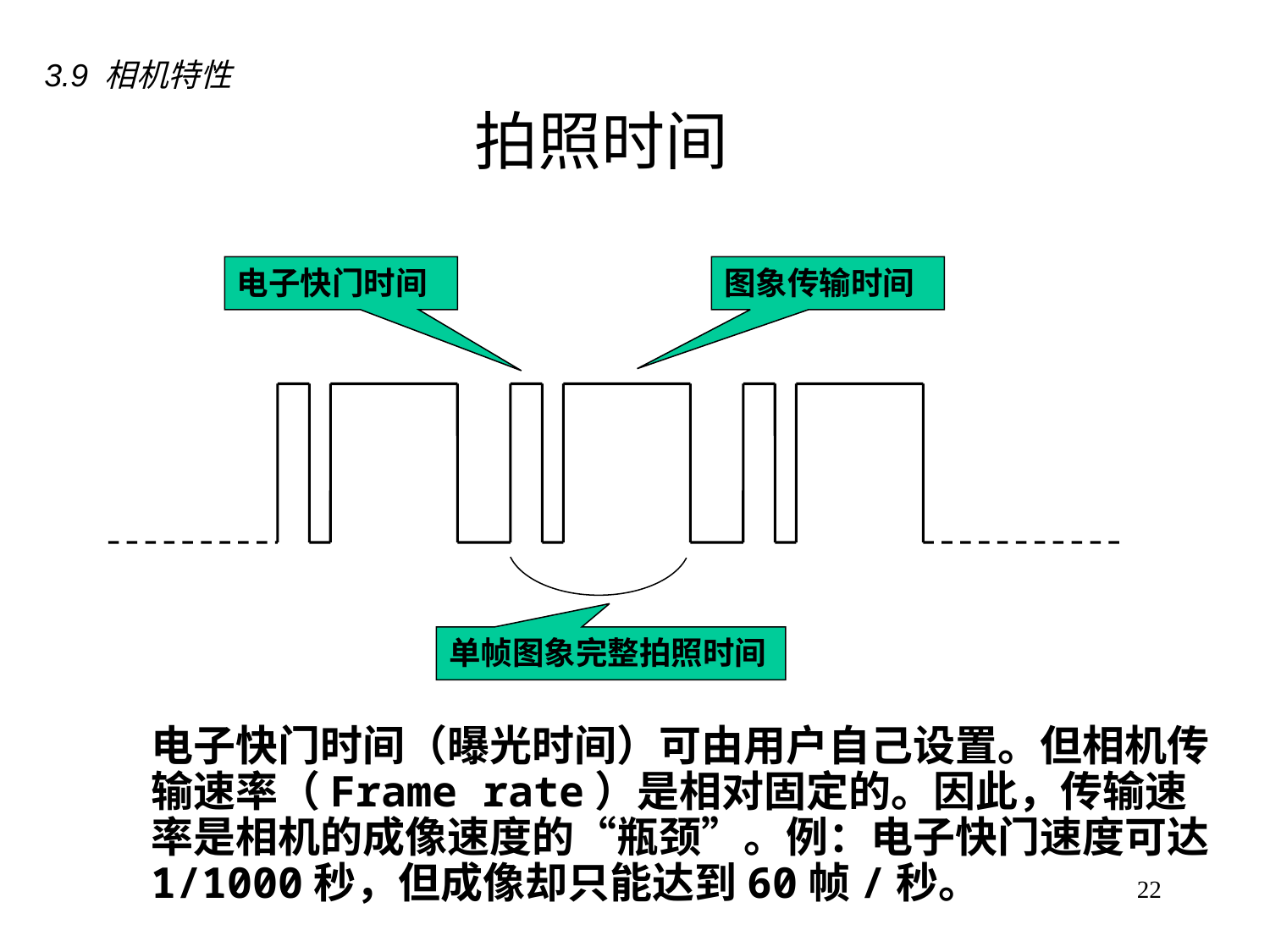

3.9 相机特性
# 拍照时间
电子快门时间
图象传输时间

单帧图象完整拍照时间
电子快门时间（曝光时间）可由用户自己设置。但相机传输速率（Frame rate）是相对固定的。因此，传输速率是相机的成像速度的“瓶颈”。例：电子快门速度可达1/1000秒，但成像却只能达到60帧/秒。
22